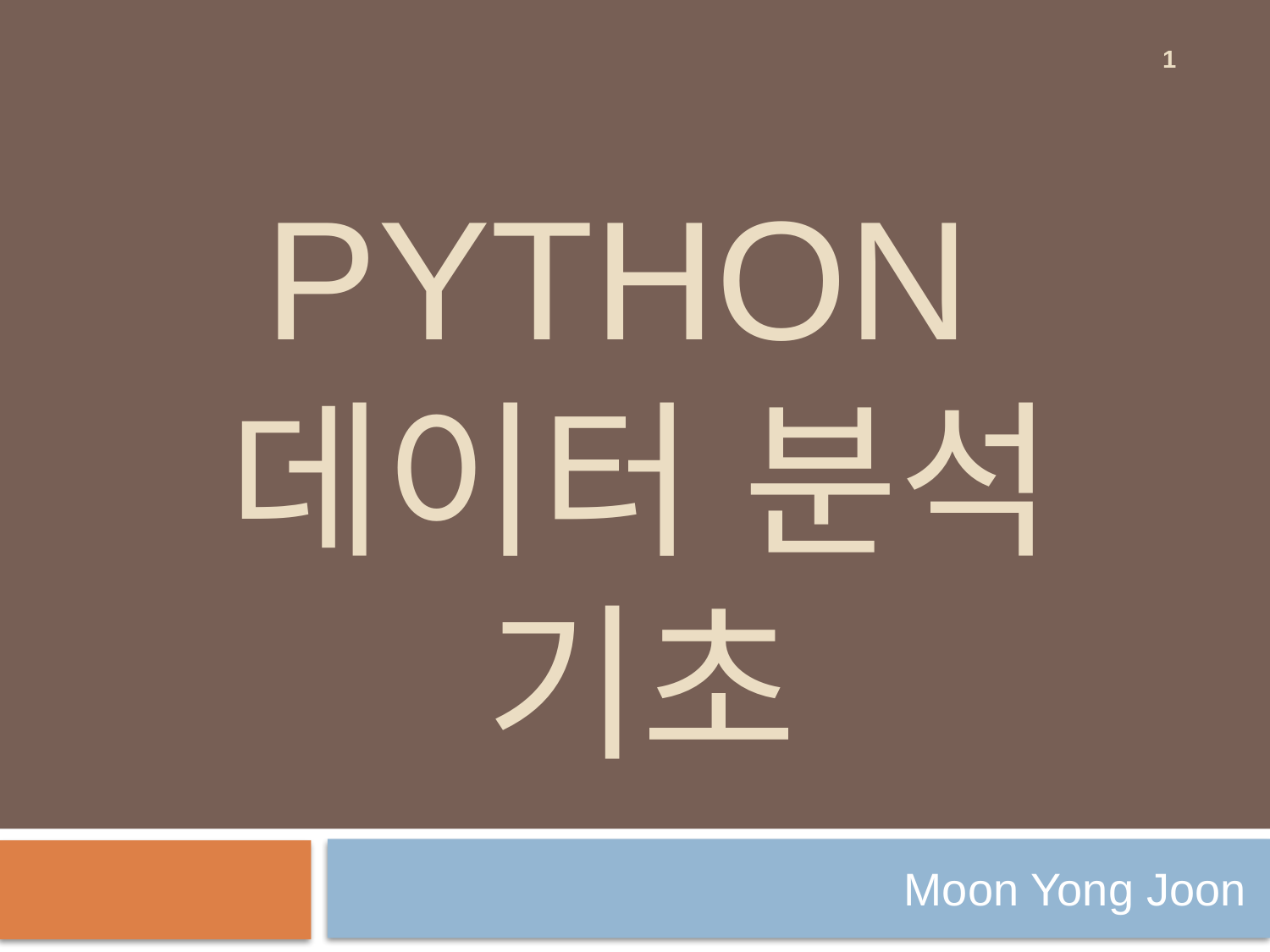

1
# Python 데이터 분석 기초
Moon Yong Joon